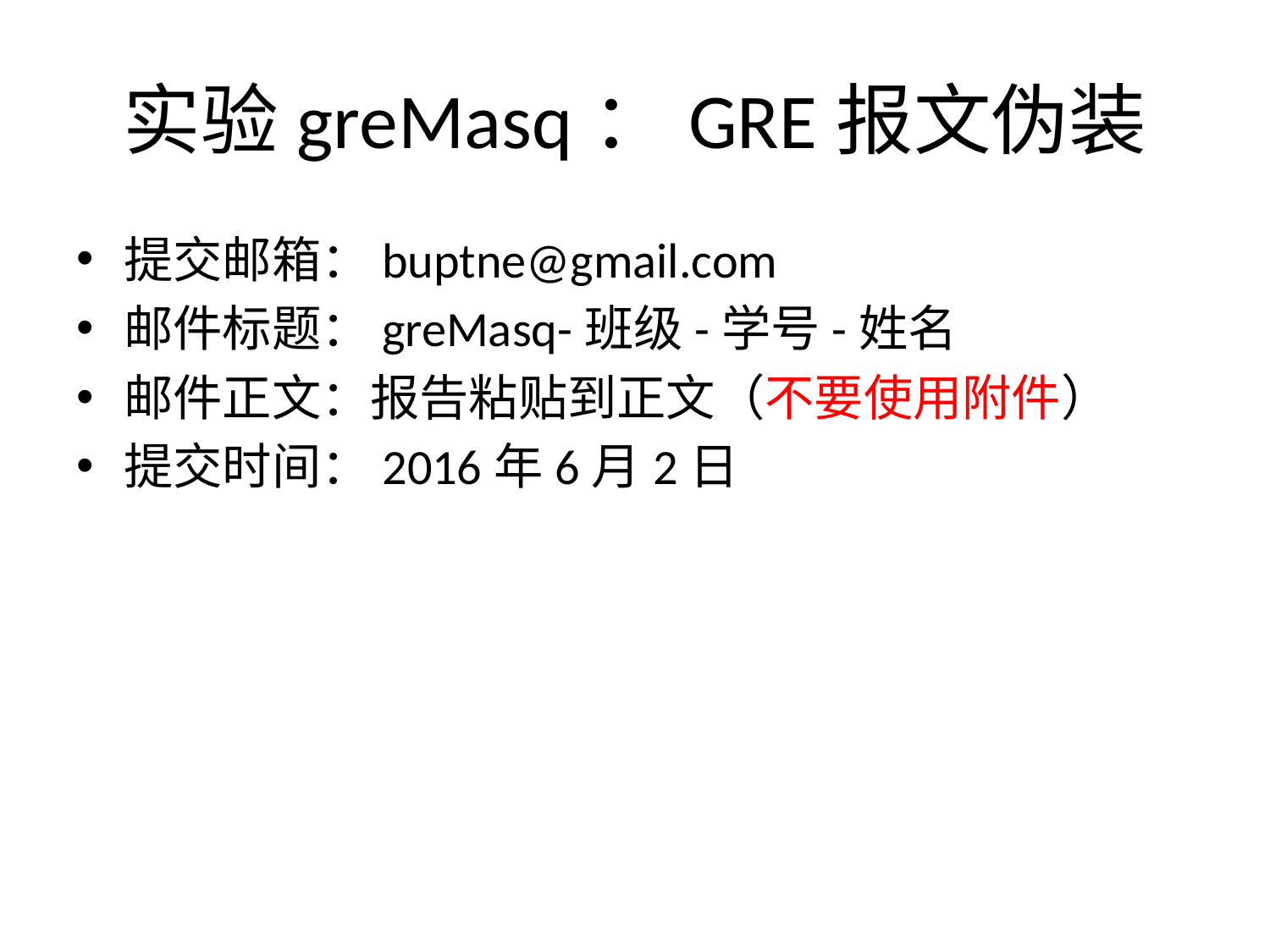

# 实验greMasq：GRE报文伪装
提交邮箱：buptne@gmail.com
邮件标题：greMasq-班级-学号-姓名
邮件正文：报告粘贴到正文（不要使用附件）
提交时间：2016年6月2日